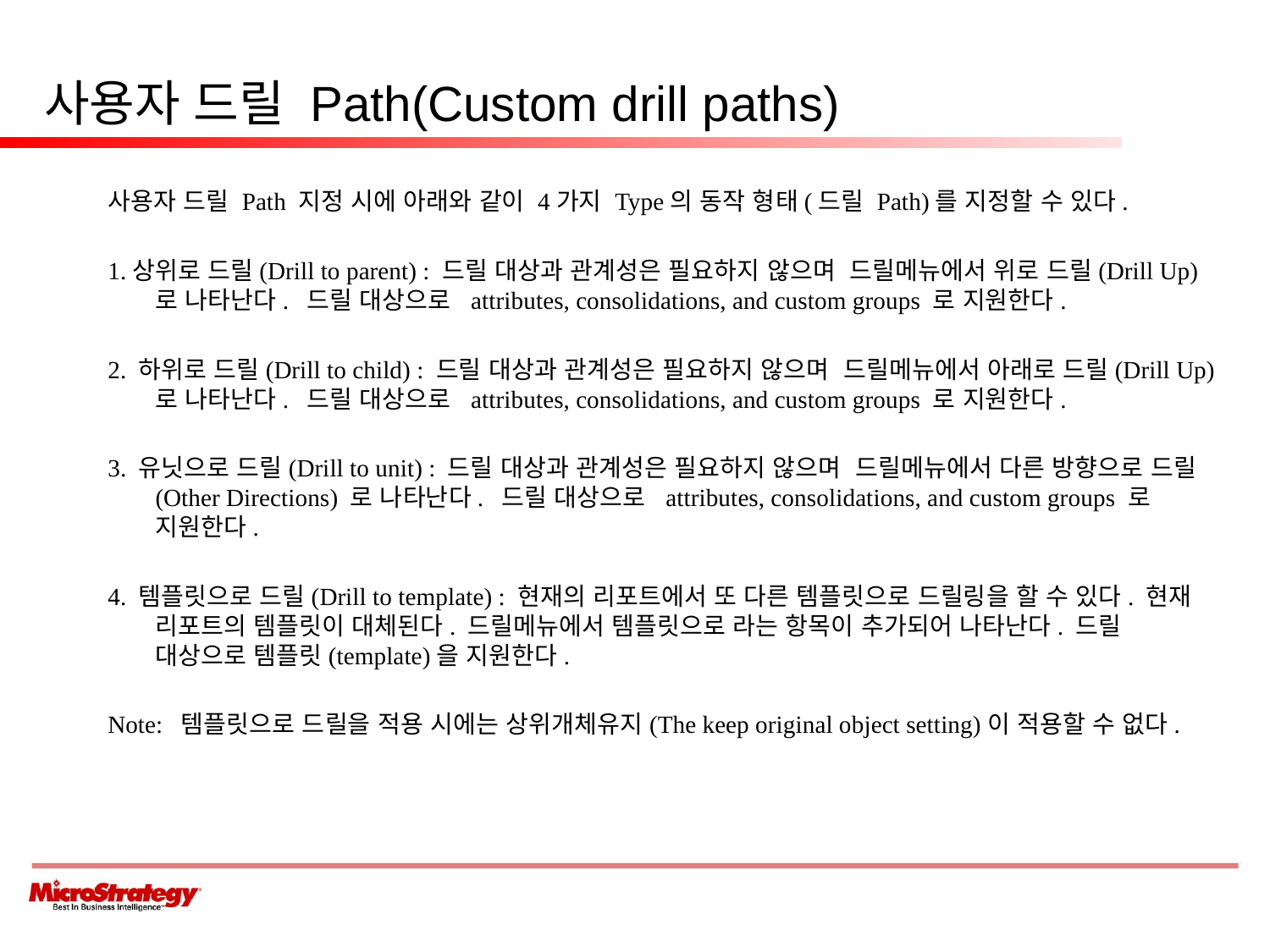

# 사용자 드릴 Path(Custom drill paths)
사용자 드릴 Path 지정 시에 아래와 같이 4가지 Type의 동작 형태(드릴 Path)를 지정할 수 있다.

1.상위로 드릴(Drill to parent) : 드릴 대상과 관계성은 필요하지 않으며  드릴메뉴에서 위로 드릴(Drill Up) 로 나타난다.  드릴 대상으로  attributes, consolidations, and custom groups 로 지원한다.

2. 하위로 드릴(Drill to child) : 드릴 대상과 관계성은 필요하지 않으며  드릴메뉴에서 아래로 드릴(Drill Up) 로 나타난다.  드릴 대상으로  attributes, consolidations, and custom groups 로 지원한다.

3. 유닛으로 드릴(Drill to unit) : 드릴 대상과 관계성은 필요하지 않으며  드릴메뉴에서 다른 방향으로 드릴(Other Directions) 로 나타난다.  드릴 대상으로  attributes, consolidations, and custom groups 로 지원한다.

4. 템플릿으로 드릴(Drill to template) : 현재의 리포트에서 또 다른 템플릿으로 드릴링을 할 수 있다. 현재 리포트의 템플릿이 대체된다. 드릴메뉴에서 템플릿으로 라는 항목이 추가되어 나타난다. 드릴 대상으로 템플릿(template)을 지원한다.

Note:  템플릿으로 드릴을 적용 시에는 상위개체유지(The keep original object setting)이 적용할 수 없다.